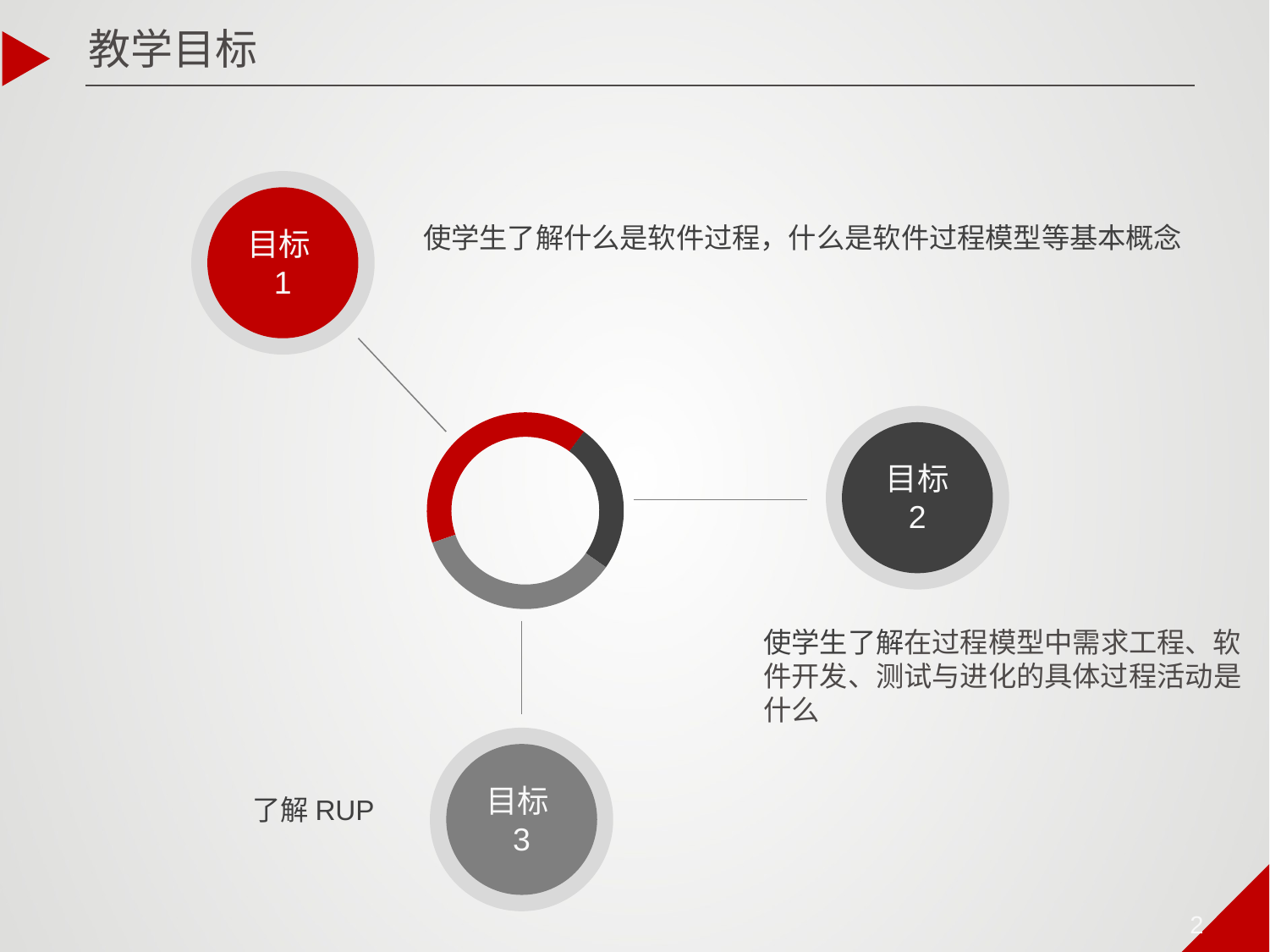

教学目标

使学生了解什么是软件过程，什么是软件过程模型等基本概念
目标1

目标
2

使学生了解在过程模型中需求工程、软件开发、测试与进化的具体过程活动是什么

目标3
了解RUP